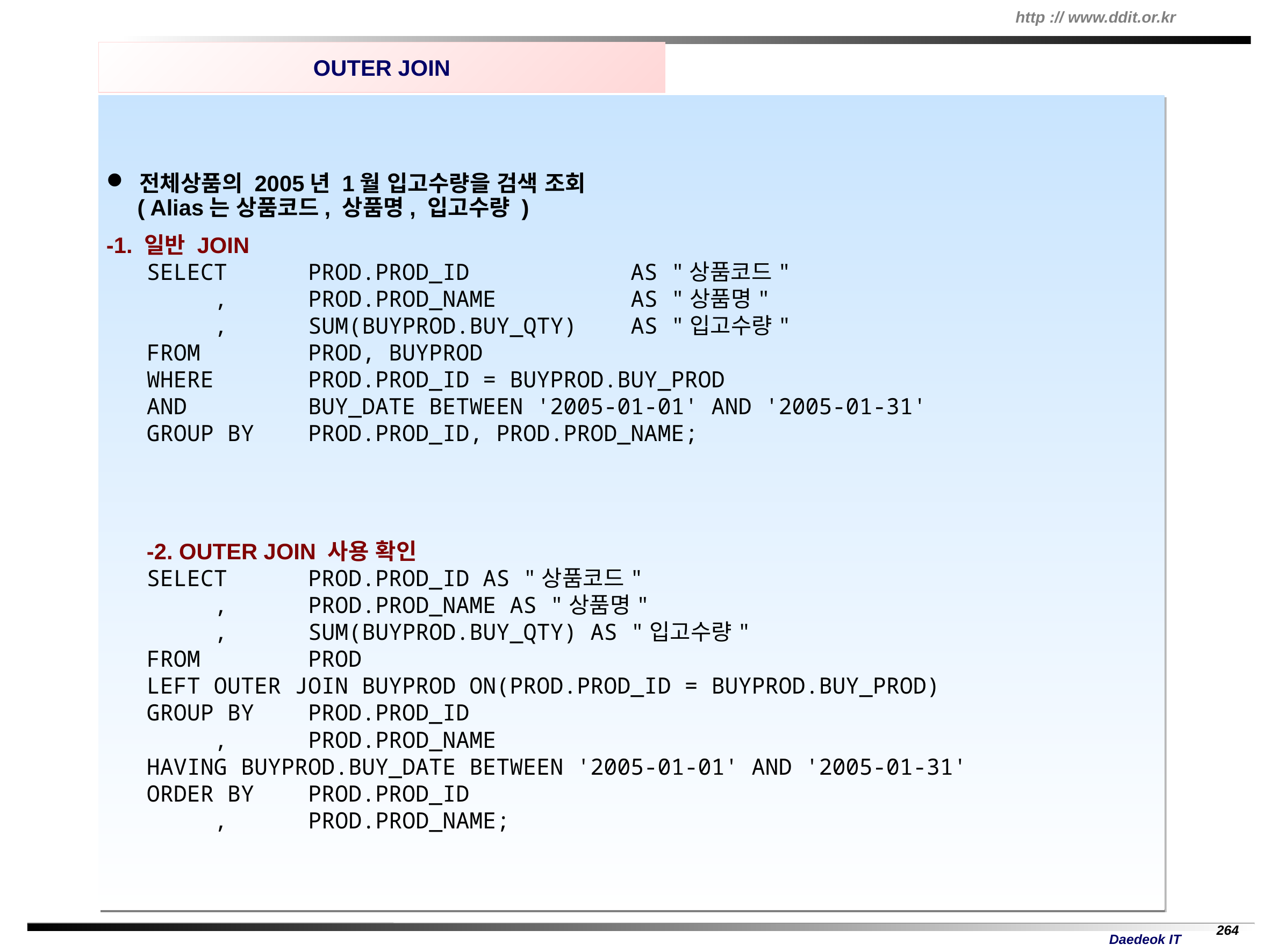

OUTER JOIN
 전체상품의 2005년 1월 입고수량을 검색 조회
     ( Alias는 상품코드, 상품명, 입고수량 )

-1. 일반 JOIN
SELECT      PROD.PROD_ID            AS "상품코드"
     ,      PROD.PROD_NAME          AS "상품명"
     ,      SUM(BUYPROD.BUY_QTY)    AS "입고수량"
FROM        PROD, BUYPROD
WHERE       PROD.PROD_ID = BUYPROD.BUY_PROD
AND         BUY_DATE BETWEEN '2005-01-01' AND '2005-01-31'
GROUP BY    PROD.PROD_ID, PROD.PROD_NAME;

-2. OUTER JOIN 사용 확인
SELECT      PROD.PROD_ID AS "상품코드"
     ,      PROD.PROD_NAME AS "상품명"
     ,      SUM(BUYPROD.BUY_QTY) AS "입고수량"
FROM        PROD
LEFT OUTER JOIN BUYPROD ON(PROD.PROD_ID = BUYPROD.BUY_PROD)
GROUP BY    PROD.PROD_ID
     ,      PROD.PROD_NAME
HAVING BUYPROD.BUY_DATE BETWEEN '2005-01-01' AND '2005-01-31'
ORDER BY    PROD.PROD_ID
     ,      PROD.PROD_NAME;